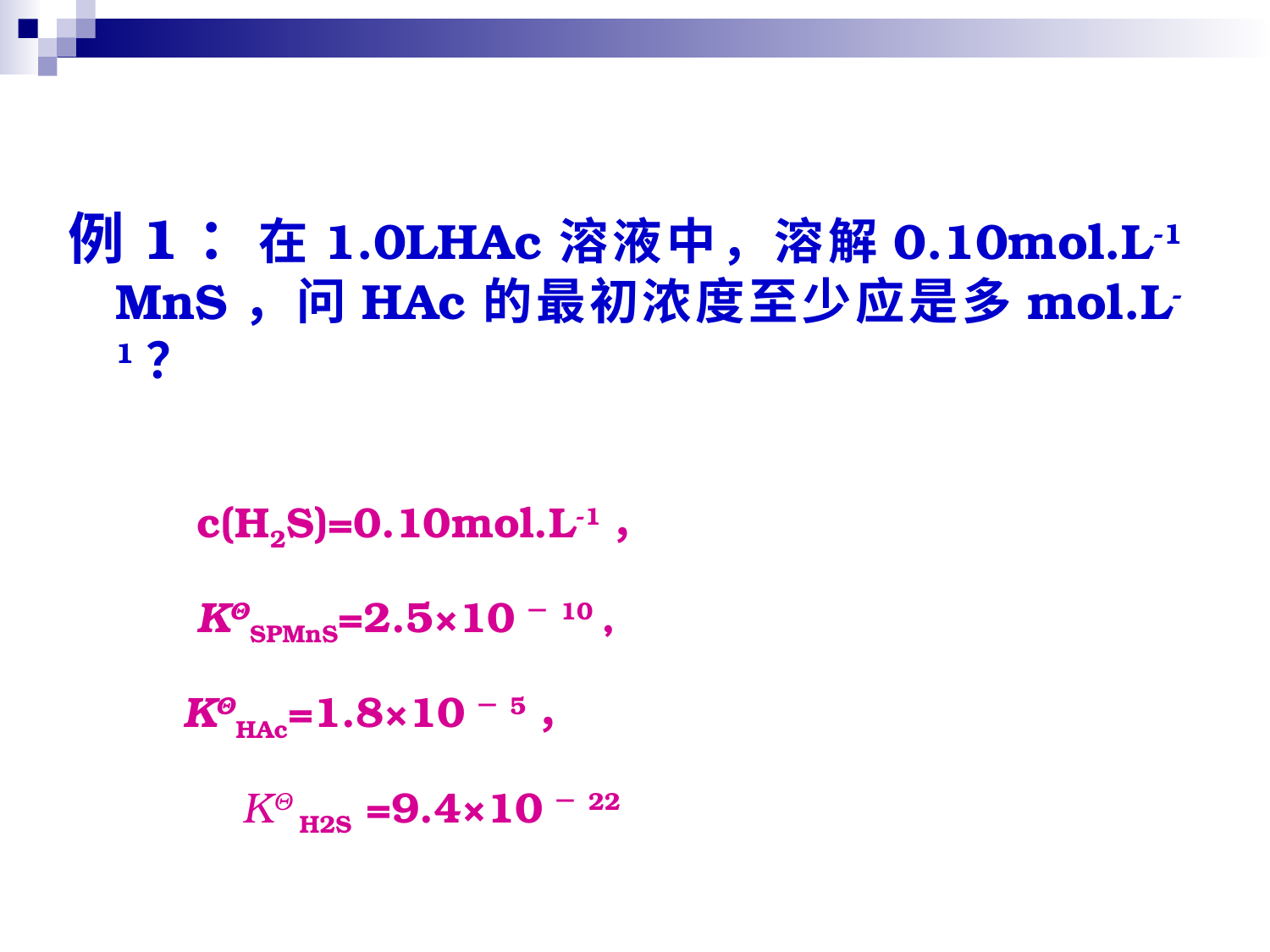

例1：在1.0LHAc溶液中，溶解0.10mol.L-1 MnS，问HAc的最初浓度至少应是多mol.L-1？

         c(H2S)=0.10mol.L-1，
         KΘSPMnS=2.5×10－10 ,
              KΘHAc=1.8×10－5，
		KΘ H2S =9.4×10－22